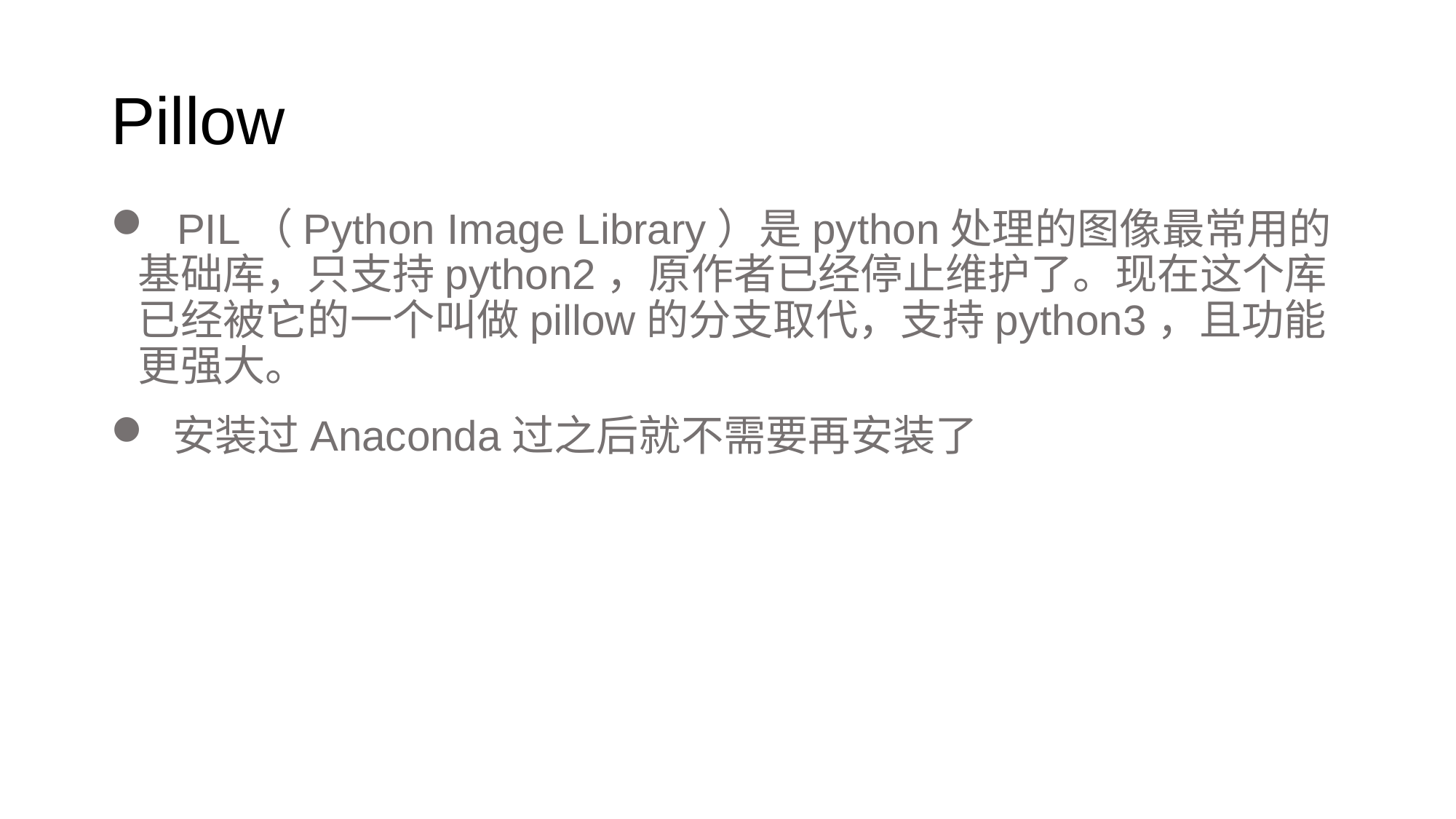

# Pillow
  PIL（Python Image Library）是python处理的图像最常用的基础库，只支持python2，原作者已经停止维护了。现在这个库已经被它的一个叫做pillow的分支取代，支持python3，且功能更强大。
 安装过Anaconda过之后就不需要再安装了